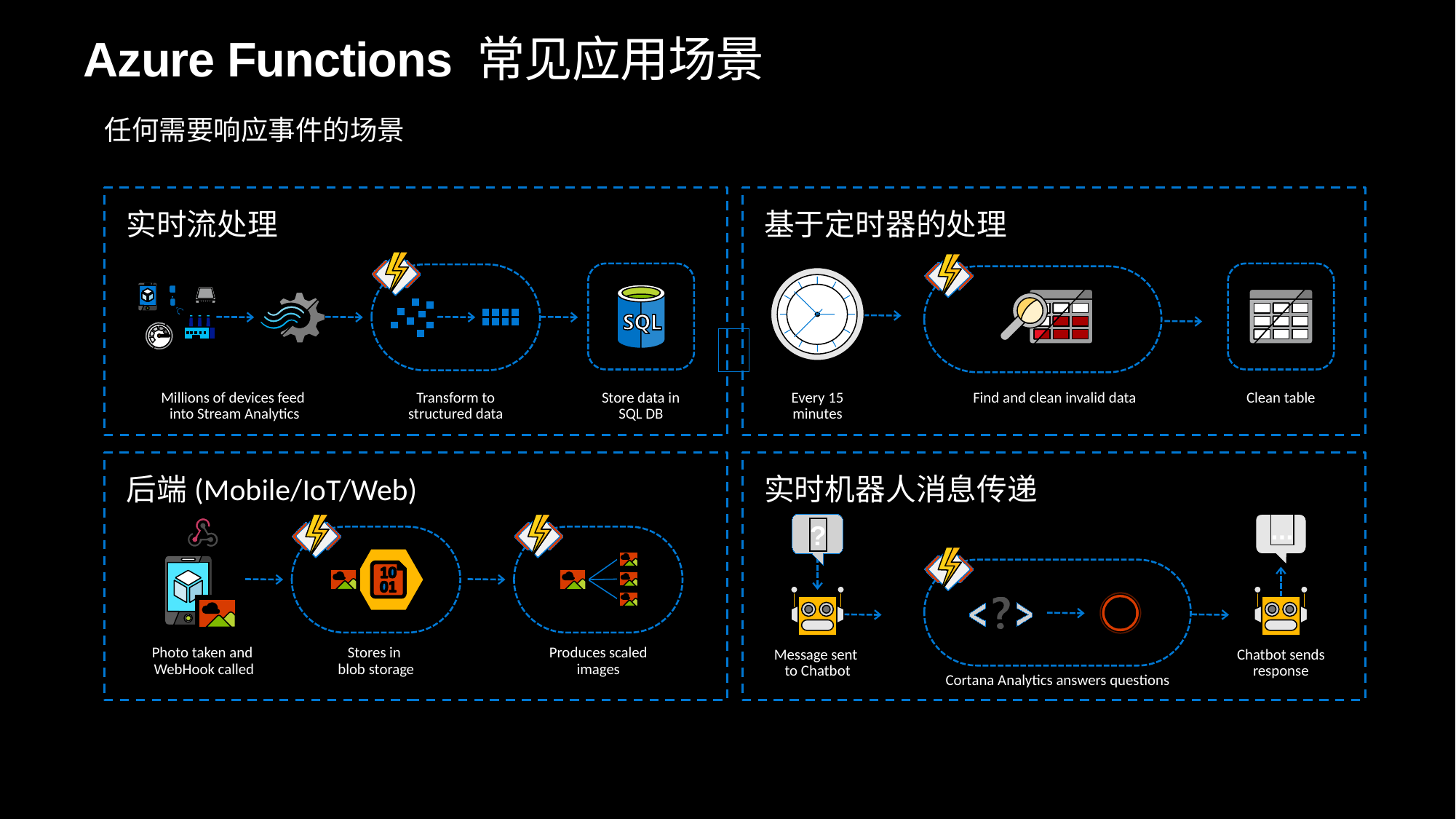

Azure Functions 常见应用场景
任何需要响应事件的场景
实时流处理

Millions of devices feed
into Stream Analytics
Transform to
structured data
Store data in
SQL DB
基于定时器的处理

Every 15
minutes
Find and clean invalid data
Clean table

后端(Mobile/IoT/Web)

Photo taken and
WebHook called
Stores in
blob storage
Produces scaled
images
实时机器人消息传递

...

?

Message sent
to Chatbot
Chatbot sends
response
Cortana Analytics answers questions